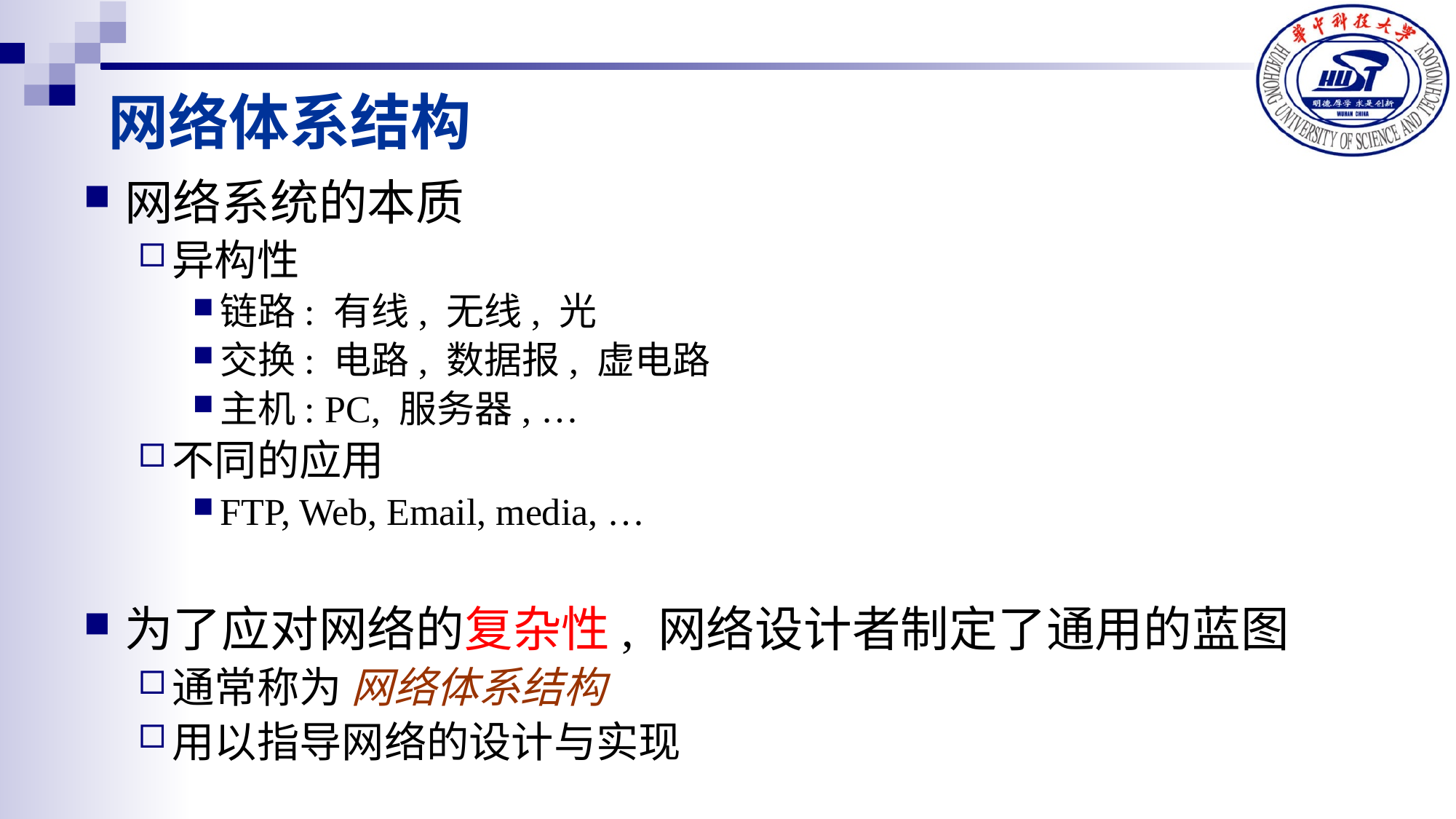

# 网络体系结构
网络系统的本质
异构性
链路: 有线, 无线, 光
交换: 电路, 数据报, 虚电路
主机: PC, 服务器, …
不同的应用
FTP, Web, Email, media, …

为了应对网络的复杂性, 网络设计者制定了通用的蓝图
通常称为 网络体系结构
用以指导网络的设计与实现